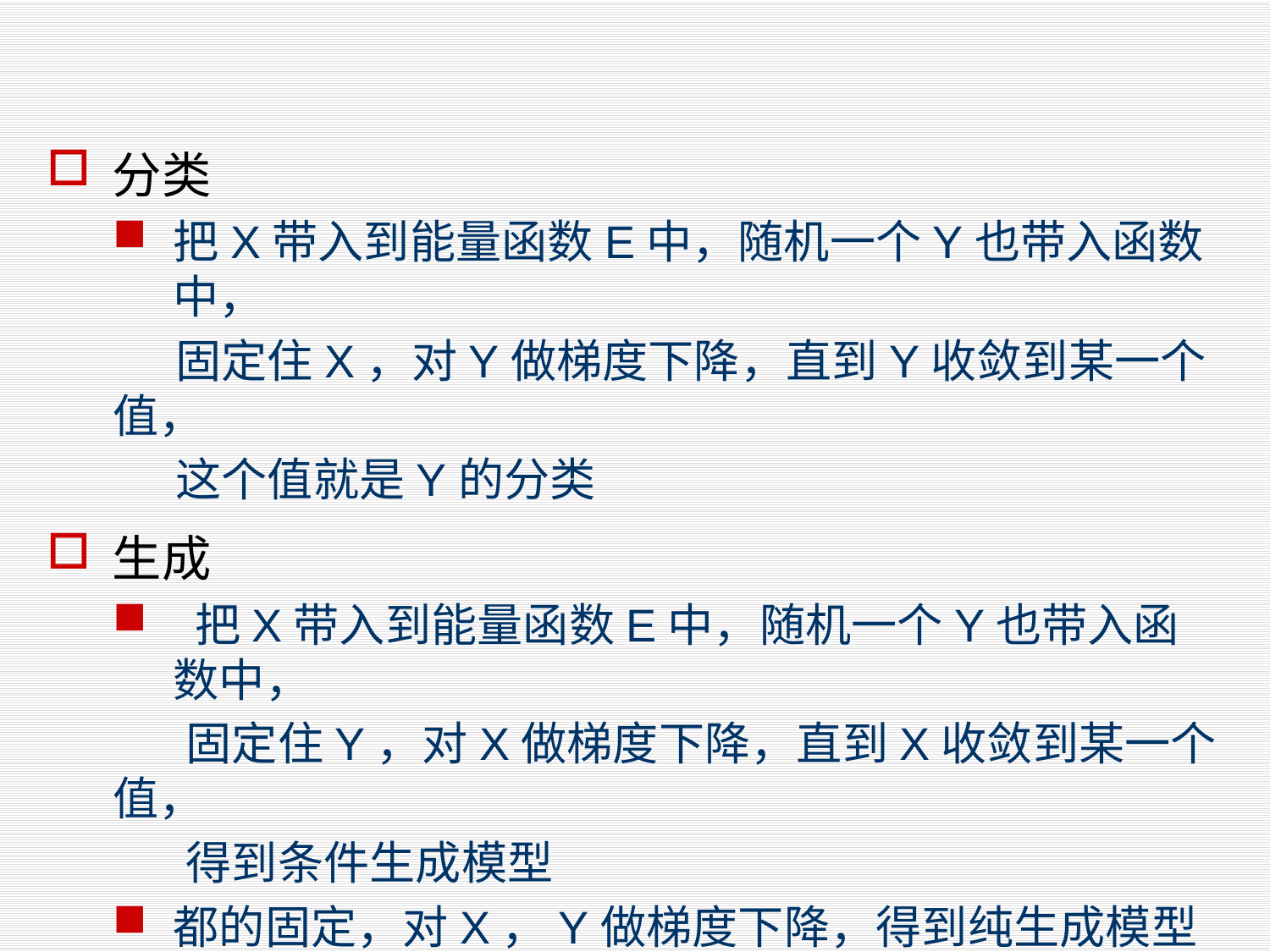

#
分类
把X带入到能量函数E中，随机一个Y也带入函数中，
     固定住X，对Y做梯度下降，直到Y收敛到某一个值，
     这个值就是Y的分类
生成
 把X带入到能量函数E中，随机一个Y也带入函数中，
      固定住Y，对X做梯度下降，直到X收敛到某一个值，
      得到条件生成模型
都的固定，对X，Y做梯度下降，得到纯生成模型